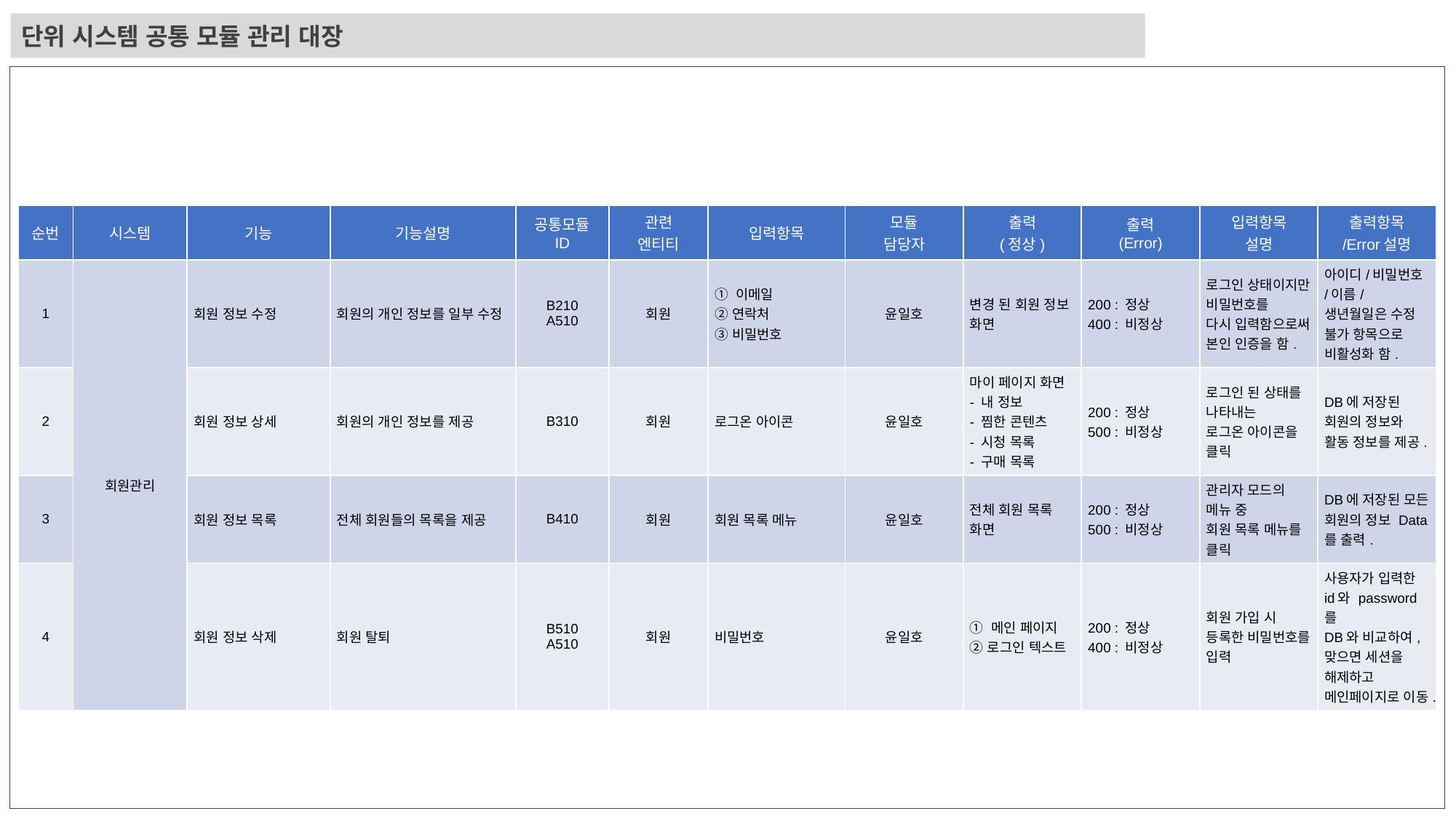

단위 시스템 공통 모듈 관리 대장

| 순번 | 시스템 | 기능 | 기능설명 | 공통모듈 ID | 관련 엔티티 | 입력항목 | 모듈 담당자 | 출력 (정상) | 출력 (Error) | 입력항목 설명 | 출력항목 /Error설명 |
| --- | --- | --- | --- | --- | --- | --- | --- | --- | --- | --- | --- |
| 1 | 회원관리 | 회원 정보 수정 | 회원의 개인 정보를 일부 수정 | B210 A510 | 회원 | ① 이메일 ② 연락처 ③ 비밀번호 | 윤일호 | 변경 된 회원 정보 화면 | 200 : 정상 400 : 비정상 | 로그인 상태이지만 비밀번호를 다시 입력함으로써 본인 인증을 함. | 아이디/비밀번호/이름/생년월일은 수정 불가 항목으로 비활성화 함. |
| 2 |  | 회원 정보 상세 | 회원의 개인 정보를 제공 | B310 | 회원 | 로그온 아이콘 | 윤일호 | 마이 페이지 화면 - 내 정보 - 찜한 콘텐츠 - 시청 목록 - 구매 목록 | 200 : 정상 500 : 비정상 | 로그인 된 상태를 나타내는 로그온 아이콘을 클릭 | DB에 저장된 회원의 정보와 활동 정보를 제공. |
| 3 |  | 회원 정보 목록 | 전체 회원들의 목록을 제공 | B410 | 회원 | 회원 목록 메뉴 | 윤일호 | 전체 회원 목록 화면 | 200 : 정상 500 : 비정상 | 관리자 모드의 메뉴 중 회원 목록 메뉴를 클릭 | DB에 저장된 모든 회원의 정보 Data를 출력. |
| 4 |  | 회원 정보 삭제 | 회원 탈퇴 | B510 A510 | 회원 | 비밀번호 | 윤일호 | ① 메인 페이지 ② 로그인 텍스트 | 200 : 정상 400 : 비정상 | 회원 가입 시 등록한 비밀번호를 입력 | 사용자가 입력한 id와 password를 DB와 비교하여, 맞으면 세션을 해제하고 메인페이지로 이동. |